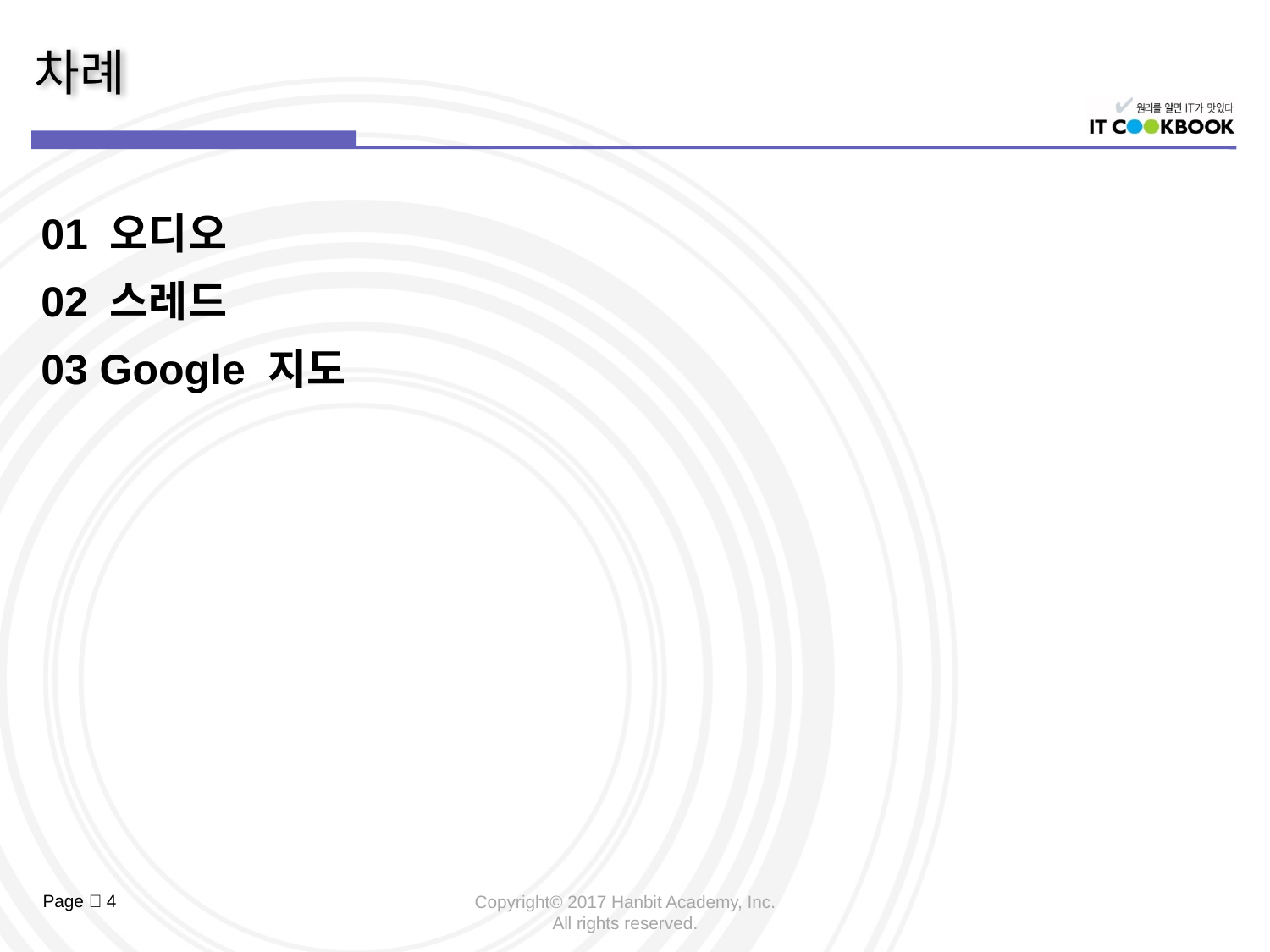

01 오디오
02 스레드
03 Google 지도